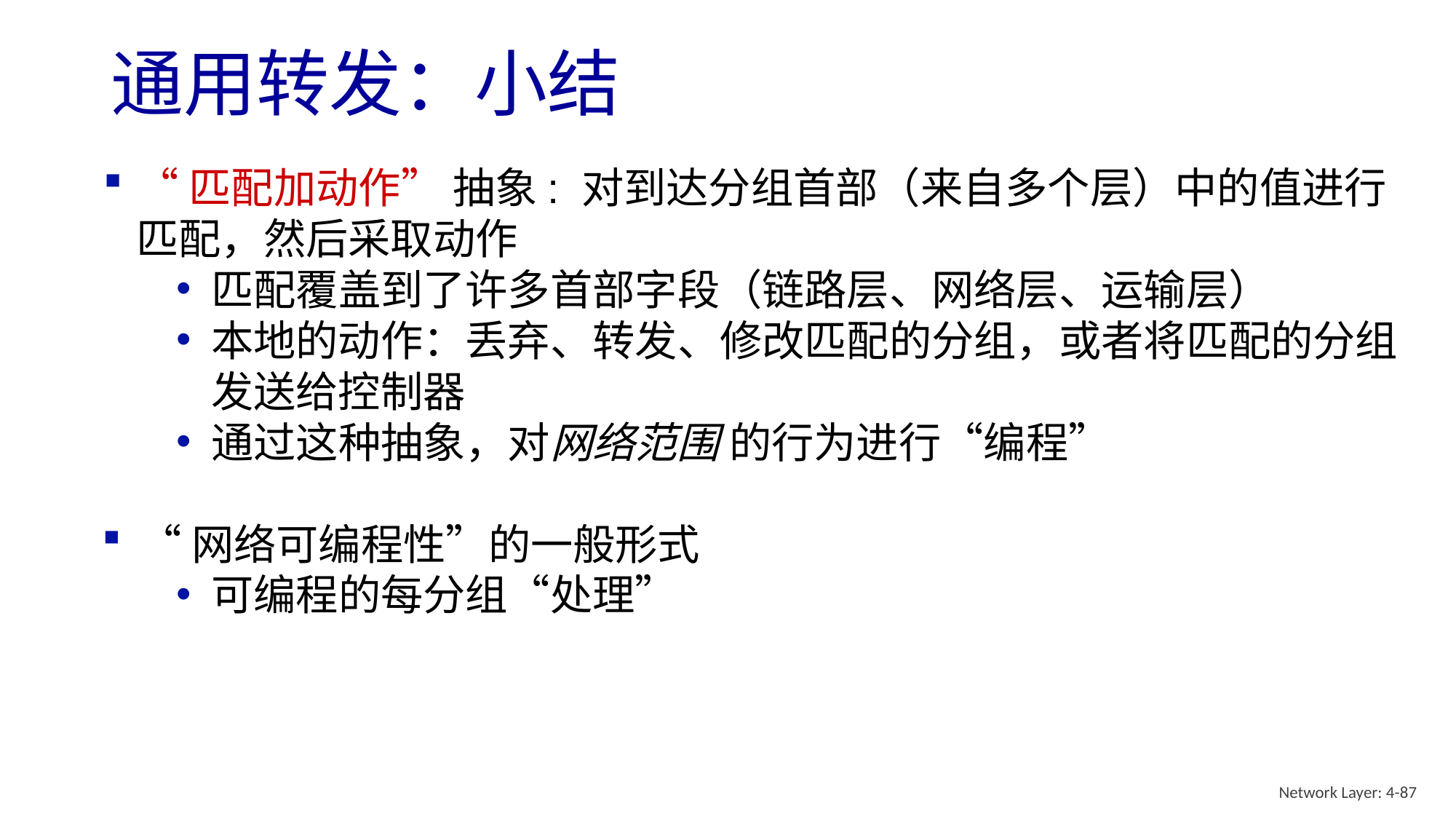

# 通用转发：小结
“匹配加动作” 抽象: 对到达分组首部（来自多个层）中的值进行匹配，然后采取动作
匹配覆盖到了许多首部字段（链路层、网络层、运输层）
本地的动作：丢弃、转发、修改匹配的分组，或者将匹配的分组发送给控制器
通过这种抽象，对网络范围 的行为进行“编程”

“网络可编程性”的一般形式
可编程的每分组“处理”
Network Layer: 4-87